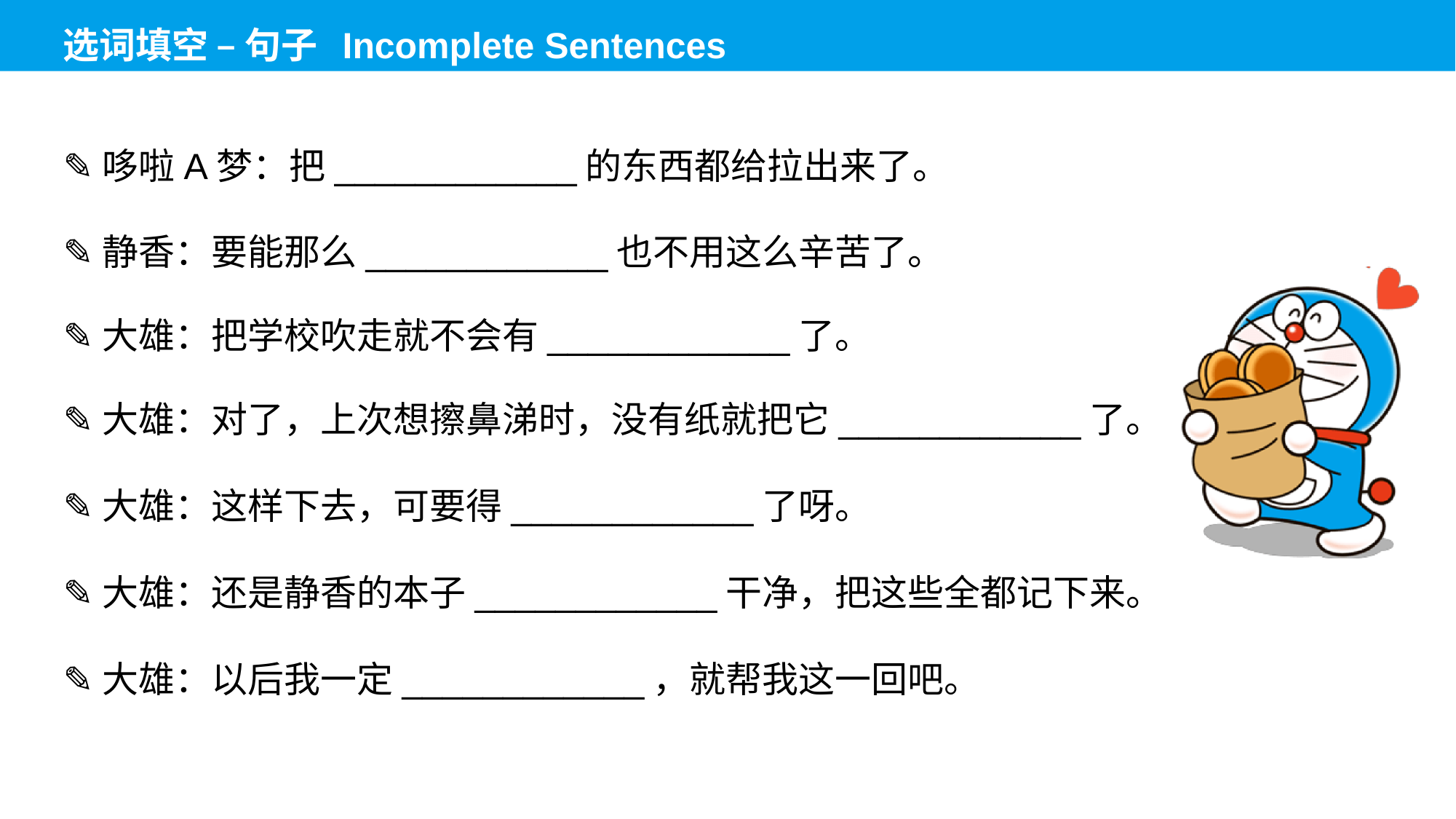

✎哆啦A梦：把____________的东西都给拉出来了。
✎静香：要能那么____________也不用这么辛苦了。
✎大雄：把学校吹走就不会有____________了。
✎大雄：对了，上次想擦鼻涕时，没有纸就把它____________了。
✎大雄：这样下去，可要得____________了呀。
✎大雄：还是静香的本子____________干净，把这些全都记下来。
✎大雄：以后我一定____________，就帮我这一回吧。